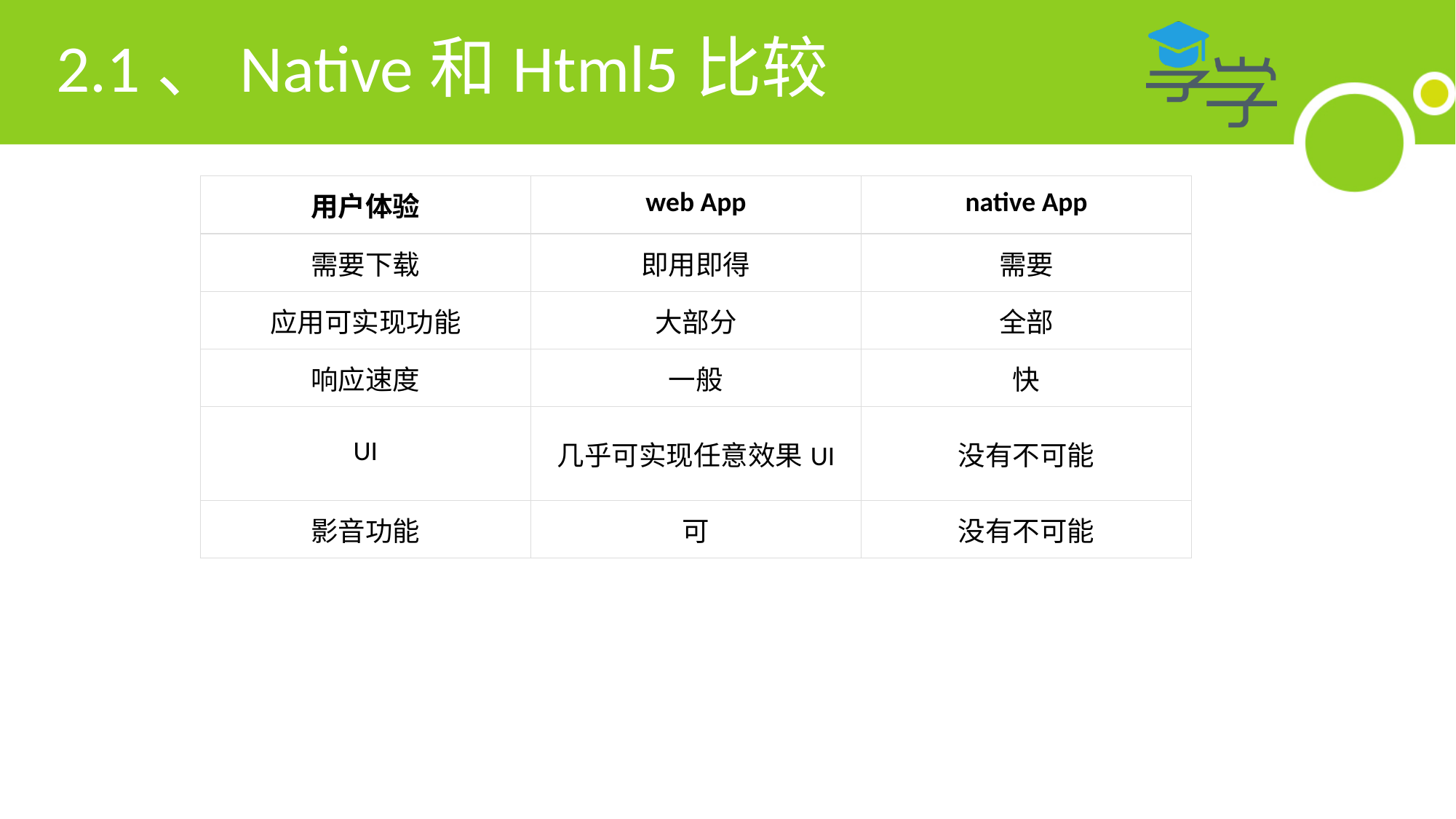

# 2.1、Native和Html5比较
| 用户体验 | web App | native App |
| --- | --- | --- |
| 需要下载 | 即用即得 | 需要 |
| 应用可实现功能 | 大部分 | 全部 |
| 响应速度 | 一般 | 快 |
| UI | 几乎可实现任意效果UI | 没有不可能 |
| 影音功能 | 可 | 没有不可能 |